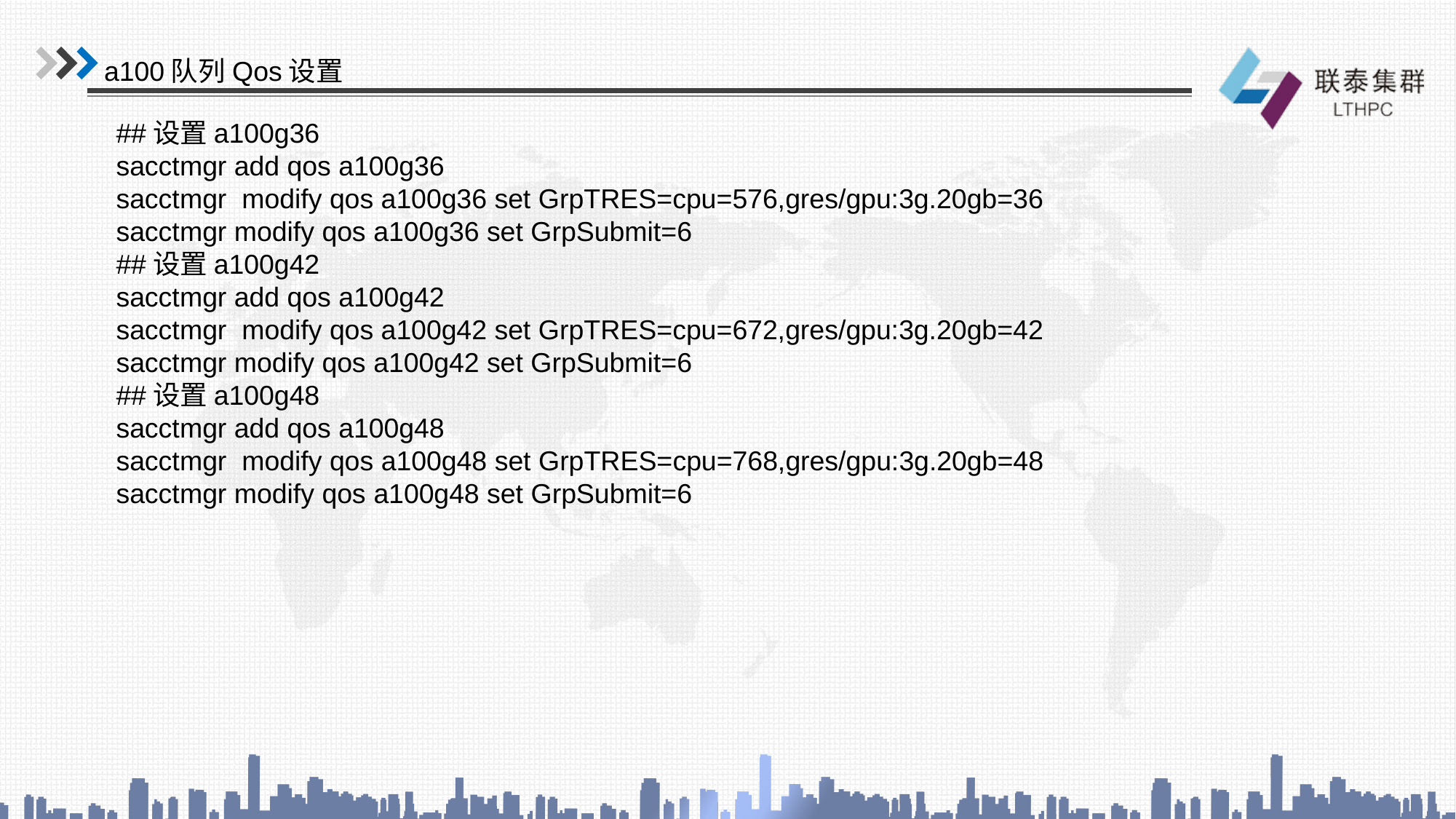

a100队列Qos设置
##设置a100g36
sacctmgr add qos a100g36
sacctmgr  modify qos a100g36 set GrpTRES=cpu=576,gres/gpu:3g.20gb=36
sacctmgr modify qos a100g36 set GrpSubmit=6
##设置a100g42
sacctmgr add qos a100g42
sacctmgr  modify qos a100g42 set GrpTRES=cpu=672,gres/gpu:3g.20gb=42
sacctmgr modify qos a100g42 set GrpSubmit=6
##设置a100g48
sacctmgr add qos a100g48
sacctmgr  modify qos a100g48 set GrpTRES=cpu=768,gres/gpu:3g.20gb=48
sacctmgr modify qos a100g48 set GrpSubmit=6